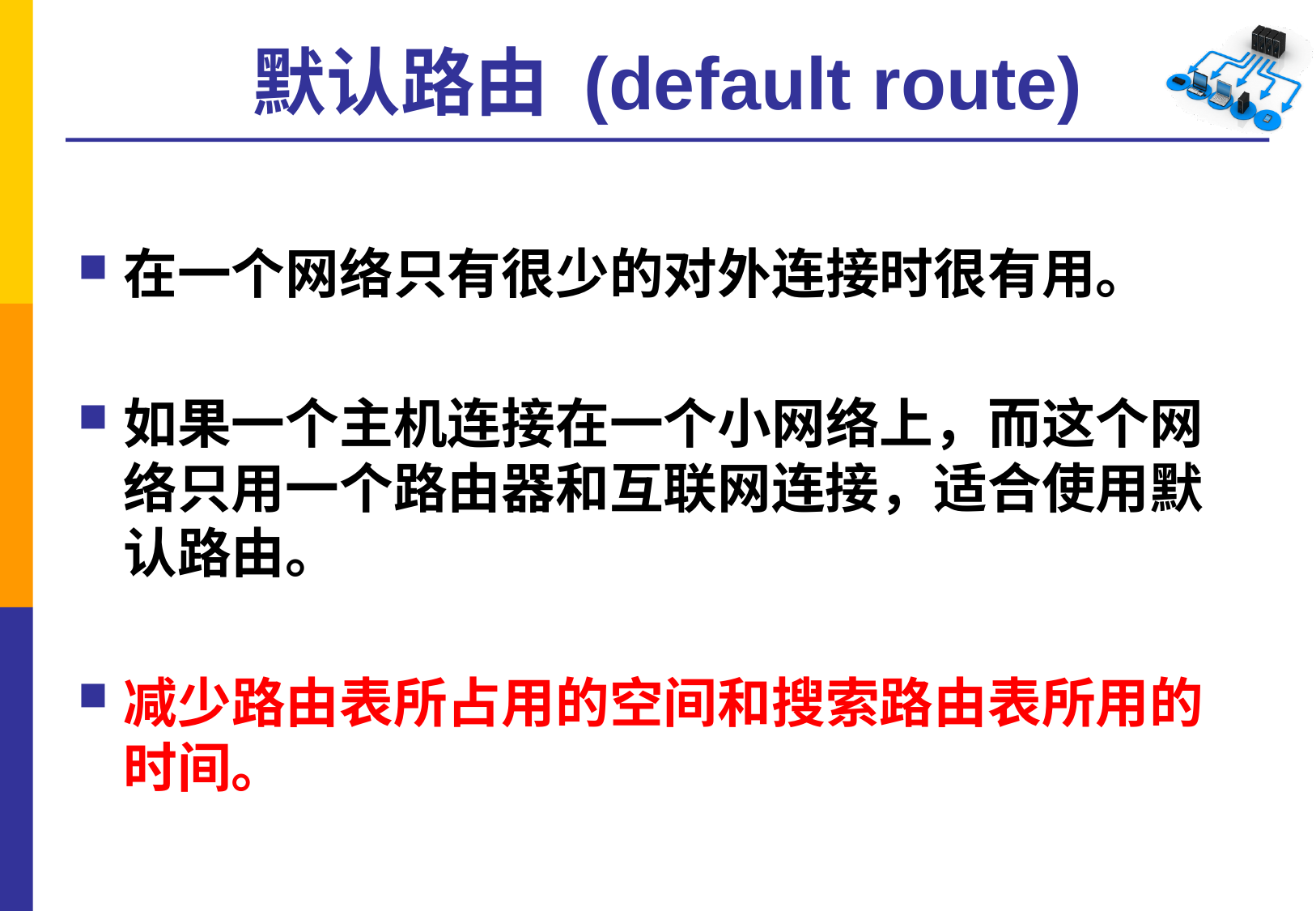

# 默认路由 (default route)

在一个网络只有很少的对外连接时很有用。

如果一个主机连接在一个小网络上，而这个网络只用一个路由器和互联网连接，适合使用默认路由。

减少路由表所占用的空间和搜索路由表所用的时间。